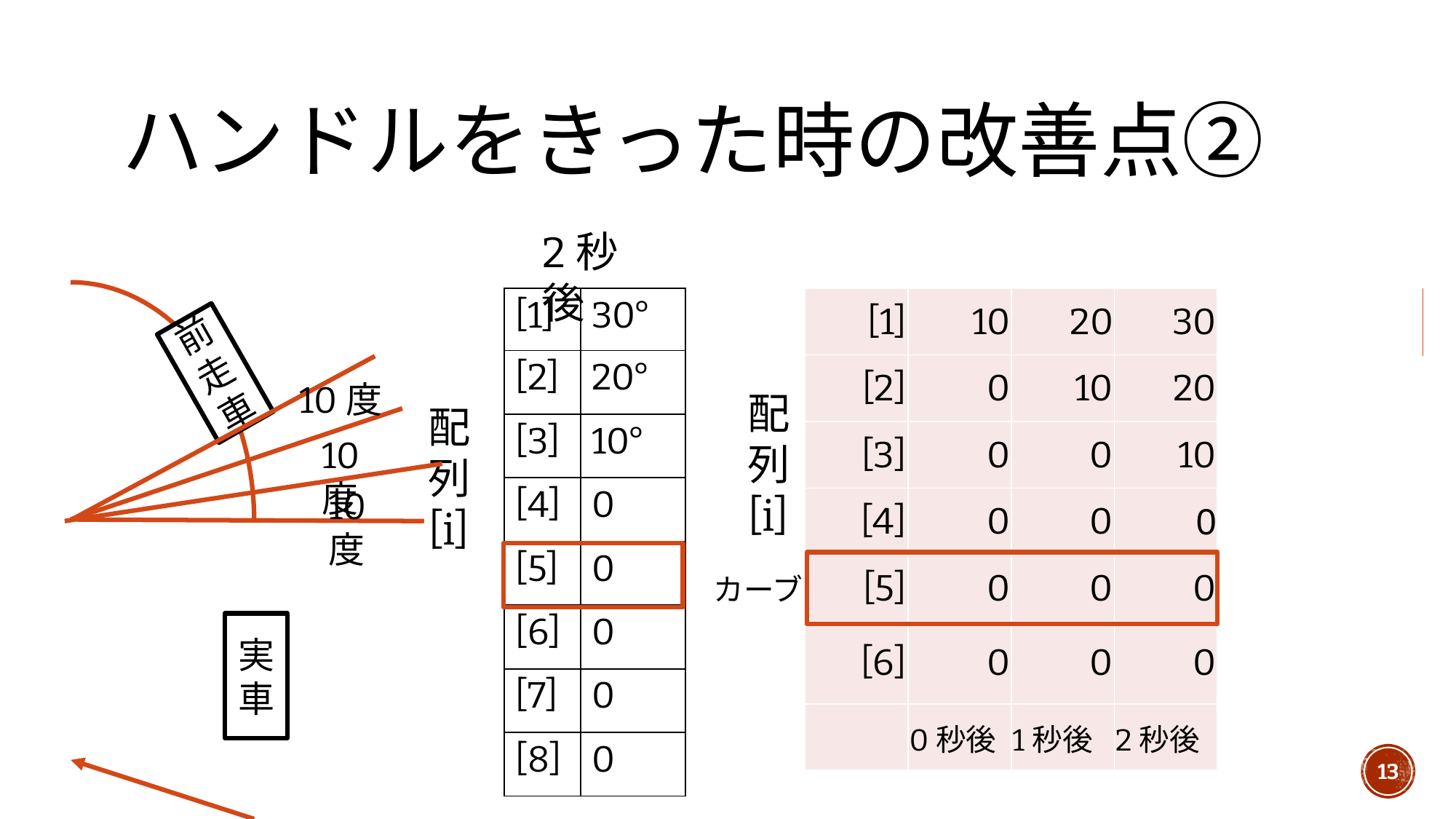

# ハンドルをきった時の改善点②
2秒後

| [1] | 30° |
| --- | --- |
| [2] | 20° |
| [3] | 10° |
| [4] | 0 |
| [5] | 0 |
| [6] | 0 |
| [7] | 0 |
| [8] | 0 |
| [1] | 10 | 20 | 30 |
| --- | --- | --- | --- |
| [2] | 0 | 10 | 20 |
| [3] | 0 | 0 | 10 |
| [4] | 0 | 0 | 0 |
| [5] | 0 | 0 | 0 |
| [6] | 0 | 0 | 0 |
|  | 0秒後 | 1秒後 | 2秒後 |
前走車
10度
配
列
[i]
配
列
[i]
10度
10度

カーブ
実車
13